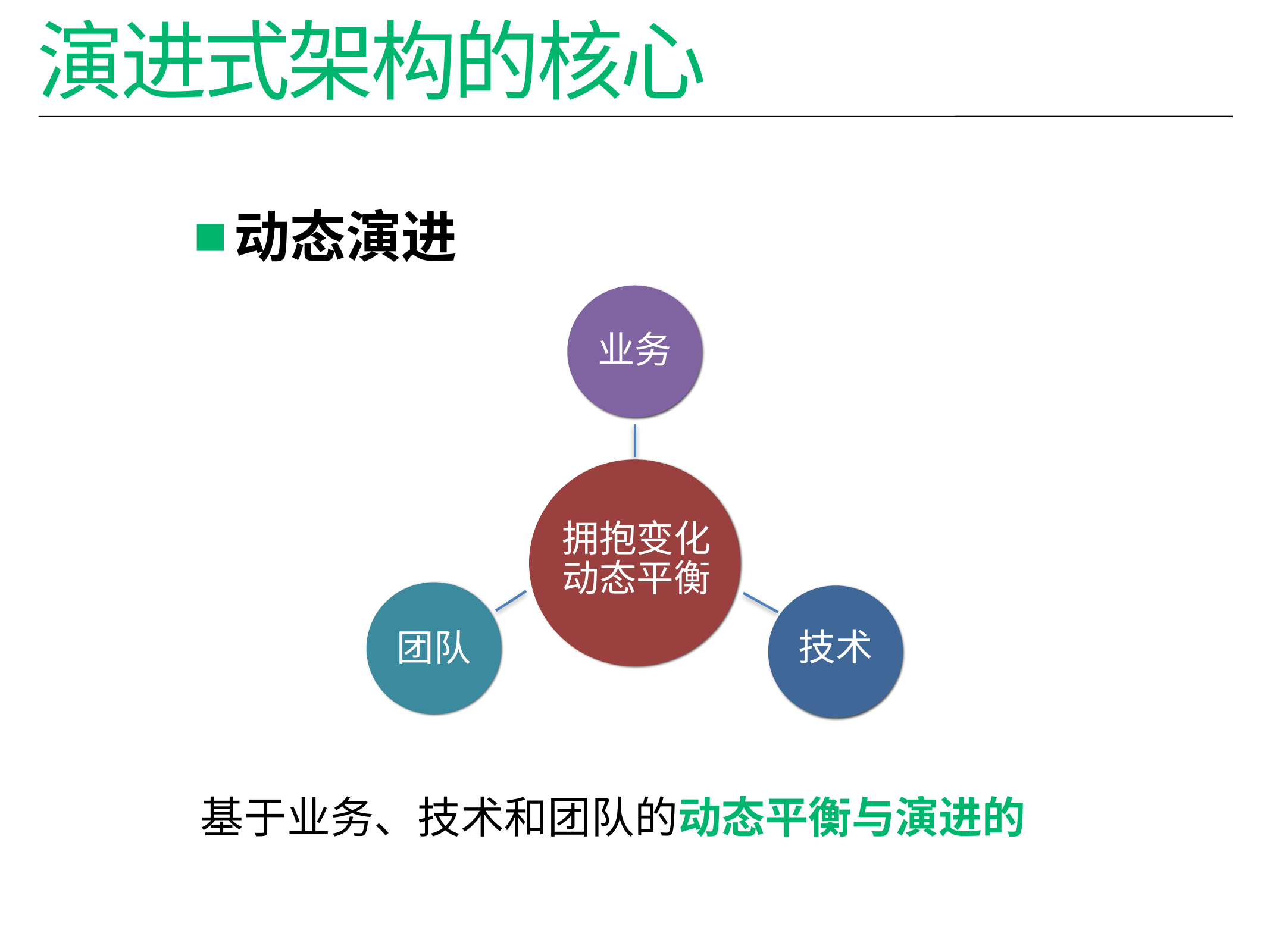

# 演进式架构的核心
动态演进

业务

拥抱变化
动态平衡

团队

技术

基于业务、技术和团队的动态平衡与演进的
41